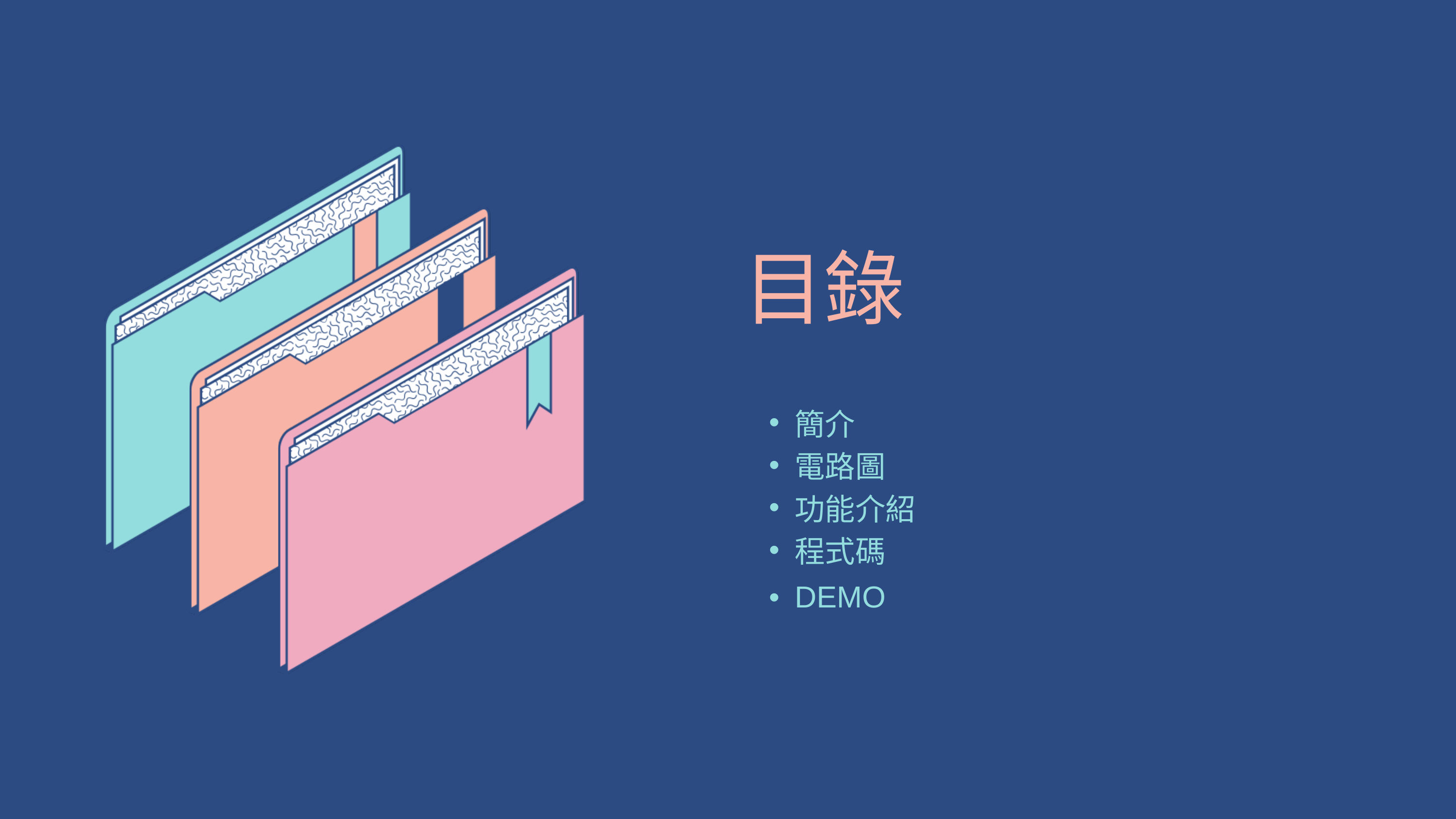

| 目錄 |
| --- |
| 簡介 電路圖 功能介紹 程式碼 DEMO |